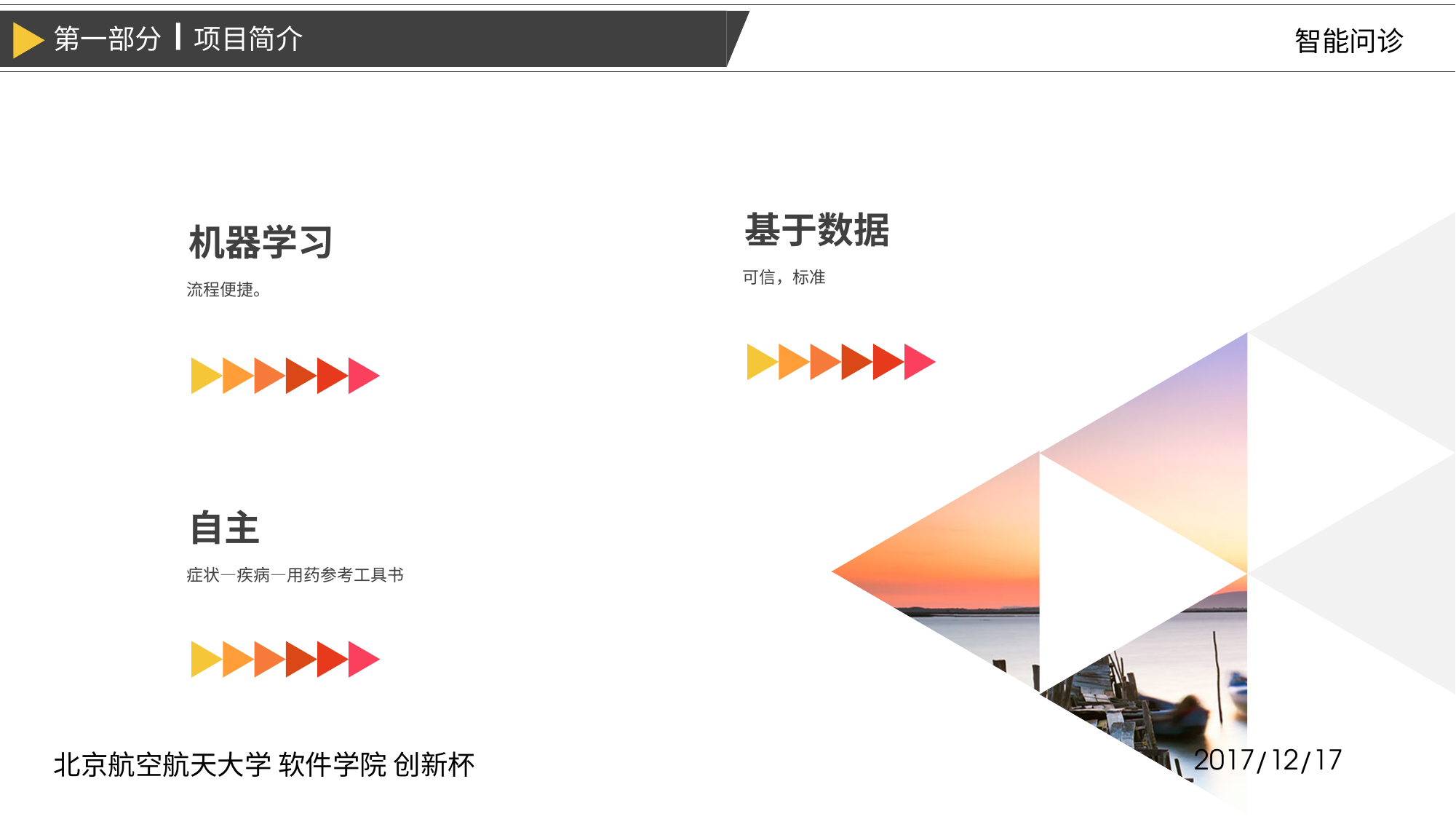

第一部分 | 项目简介
智能问诊

基于数据
机器学习

可信，标准
流程便捷。

自主
症状—疾病—用药参考工具书

2017/12/17
北京航空航天大学 软件学院 创新杯